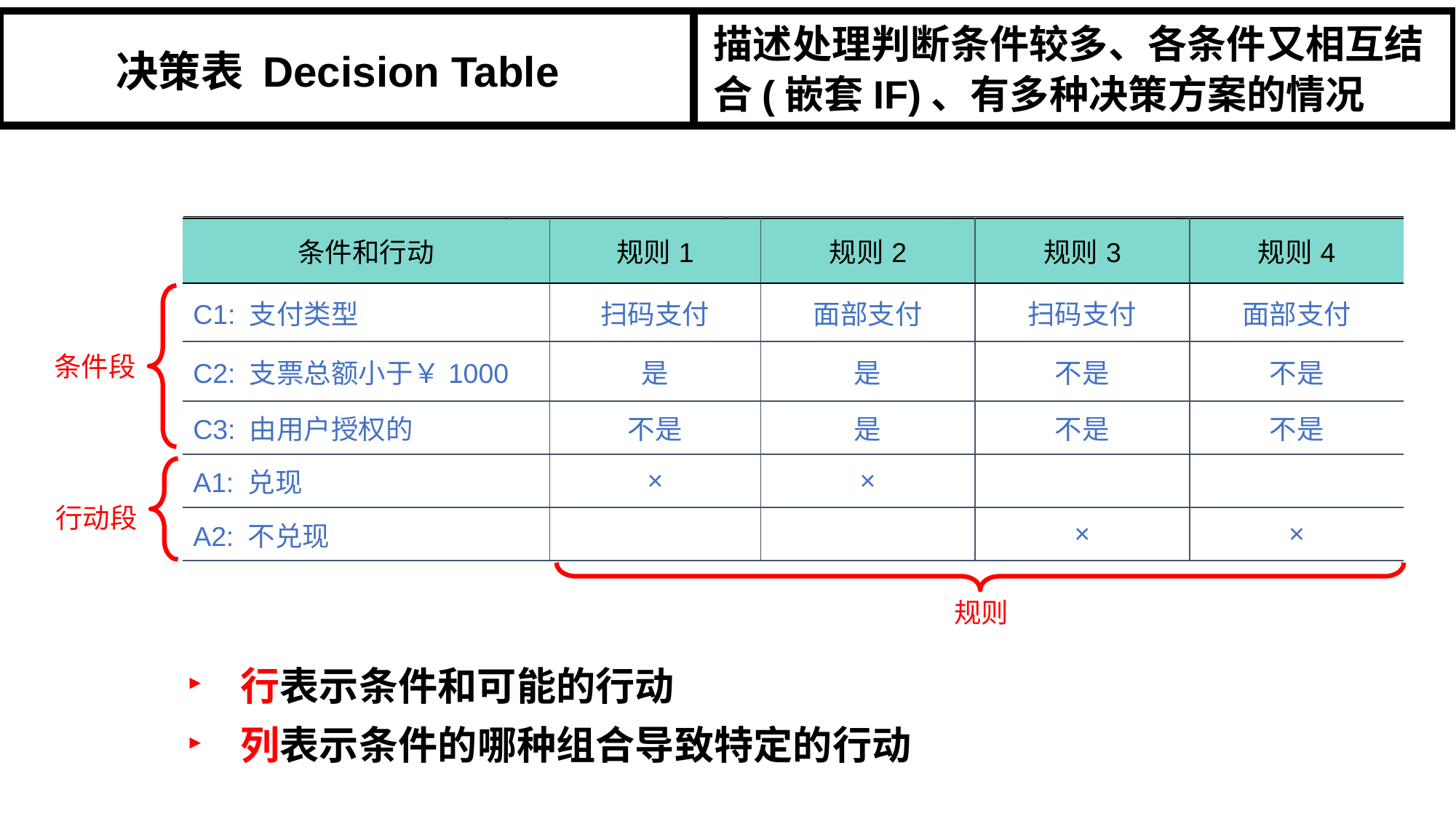

决策表 Decision Table
描述处理判断条件较多、各条件又相互结合(嵌套IF)、有多种决策方案的情况

| 决策表 | 规则 | 规则 | 规则 | 规则 |
| --- | --- | --- | --- | --- |
| [条件] | 值 | 值 | 值 | 值 |
| [条件] | 值 | 值 | 值 | 值 |
| [条件] | 值 | 值 | 值 | 值 |
| [步骤序列或条件步骤] | × |  |  |  |
| [步骤序列或条件步骤] |  | × | × |  |
| 条件和行动 | 规则1 | 规则2 | 规则3 | 规则4 |
| --- | --- | --- | --- | --- |
| C1: 支付类型 | 扫码支付 | 面部支付 | 扫码支付 | 面部支付 |
| C2: 支票总额小于￥1000 | 是 | 是 | 不是 | 不是 |
| C3: 由用户授权的 | 不是 | 是 | 不是 | 不是 |
| A1: 兑现 | × | × |  |  |
| A2: 不兑现 |  |  | × | × |

条件段

行动段

规则
行表示条件和可能的行动
列表示条件的哪种组合导致特定的行动